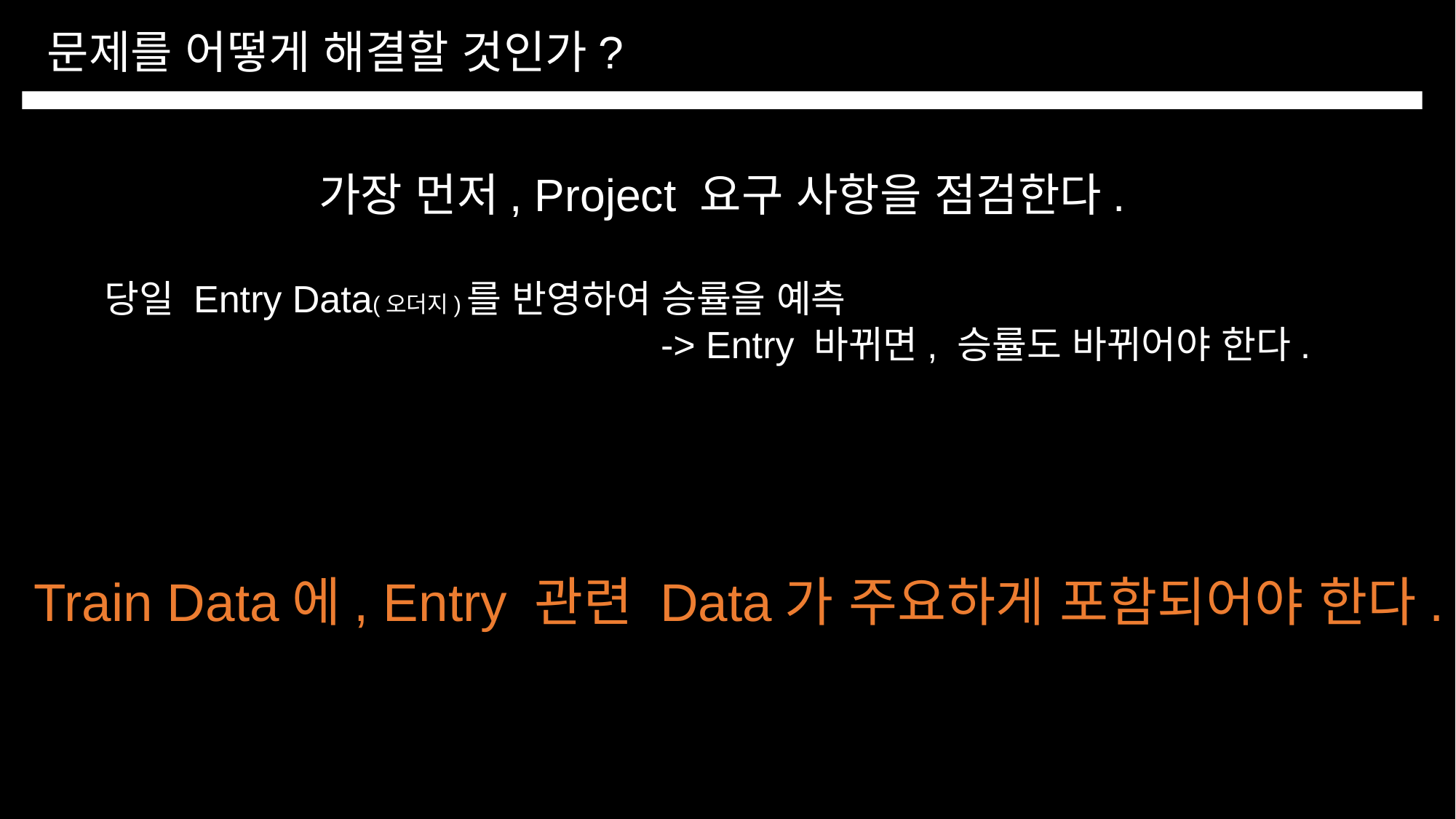

문제를 어떻게 해결할 것인가?

가장 먼저, Project 요구 사항을 점검한다.
당일 Entry Data(오더지)를 반영하여 승률을 예측
					 -> Entry 바뀌면, 승률도 바뀌어야 한다.
Train Data에, Entry 관련 Data가 주요하게 포함되어야 한다.